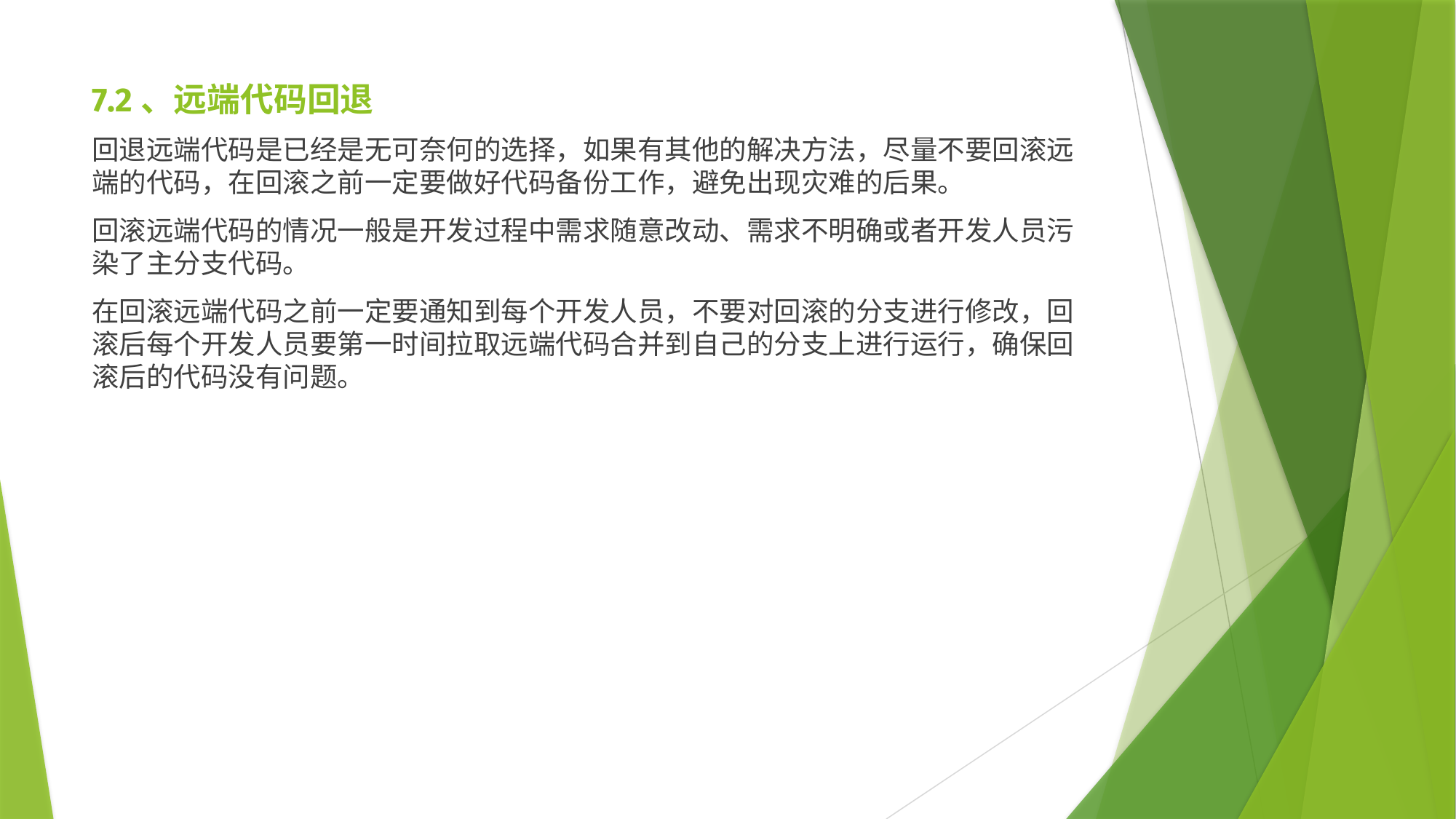

# 7.2、远端代码回退
回退远端代码是已经是无可奈何的选择，如果有其他的解决方法，尽量不要回滚远端的代码，在回滚之前一定要做好代码备份工作，避免出现灾难的后果。
回滚远端代码的情况一般是开发过程中需求随意改动、需求不明确或者开发人员污染了主分支代码。
在回滚远端代码之前一定要通知到每个开发人员，不要对回滚的分支进行修改，回滚后每个开发人员要第一时间拉取远端代码合并到自己的分支上进行运行，确保回滚后的代码没有问题。